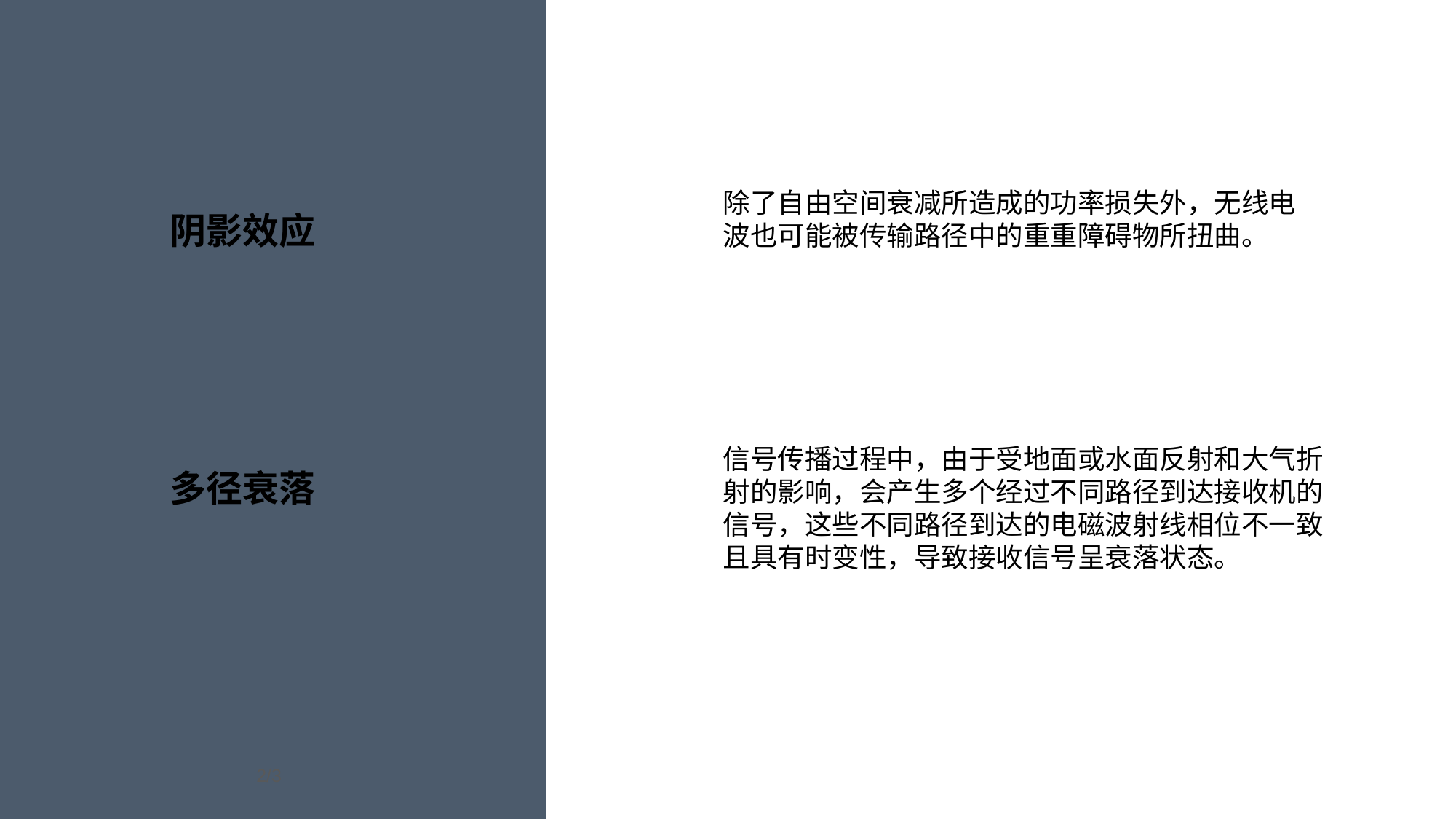

除了自由空间衰减所造成的功率损失外，无线电波也可能被传输路径中的重重障碍物所扭曲。
阴影效应

信号传播过程中，由于受地面或水面反射和大气折射的影响，会产生多个经过不同路径到达接收机的信号，这些不同路径到达的电磁波射线相位不一致且具有时变性，导致接收信号呈衰落状态。
多径衰落
2/3